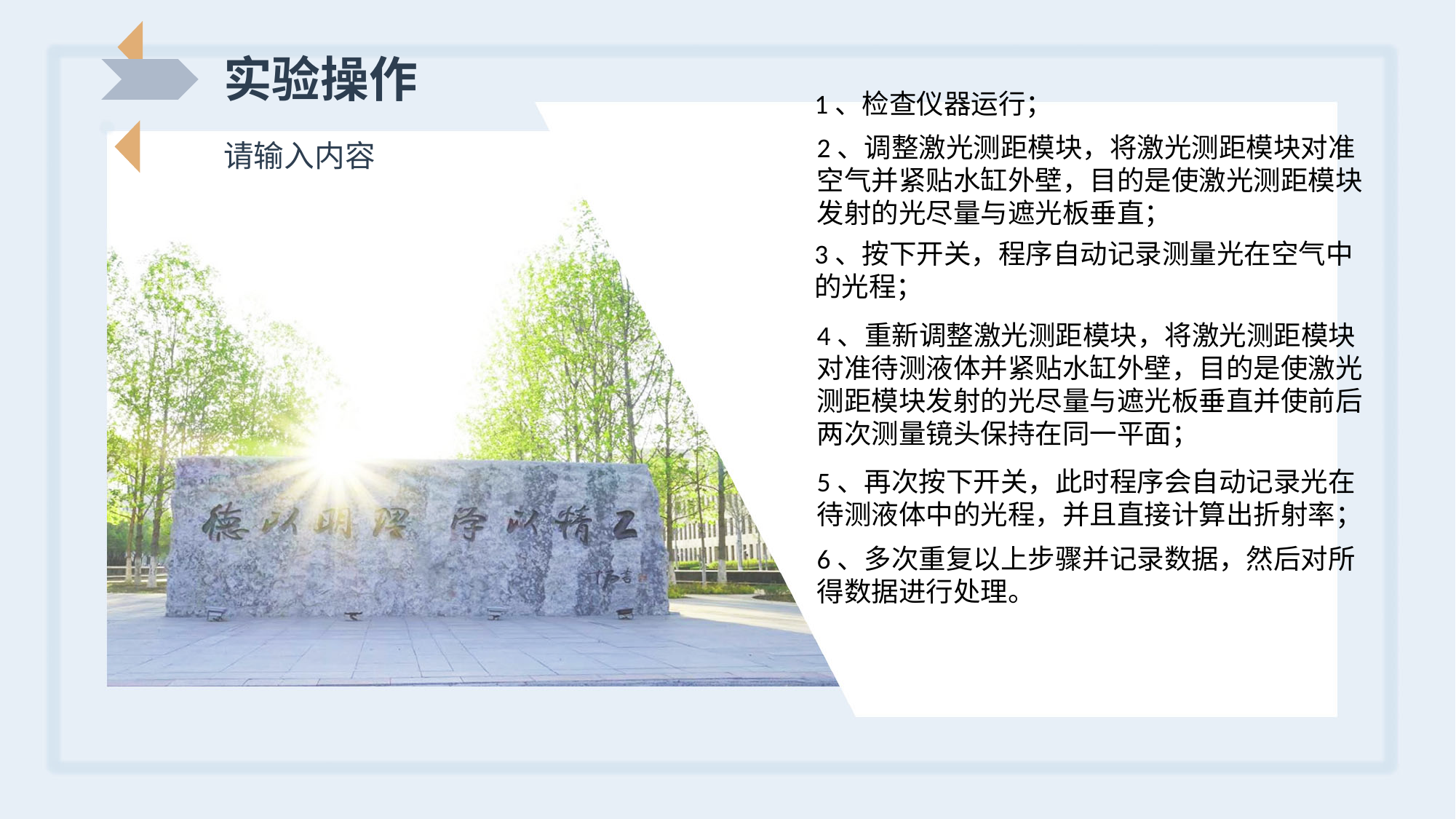

实验操作

1、检查仪器运行；
请输入内容
2、调整激光测距模块，将激光测距模块对准空气并紧贴水缸外壁，目的是使激光测距模块发射的光尽量与遮光板垂直；

3、按下开关，程序自动记录测量光在空气中的光程；
4、重新调整激光测距模块，将激光测距模块对准待测液体并紧贴水缸外壁，目的是使激光测距模块发射的光尽量与遮光板垂直并使前后两次测量镜头保持在同一平面；

5、再次按下开关，此时程序会自动记录光在待测液体中的光程，并且直接计算出折射率；
6、多次重复以上步骤并记录数据，然后对所得数据进行处理。